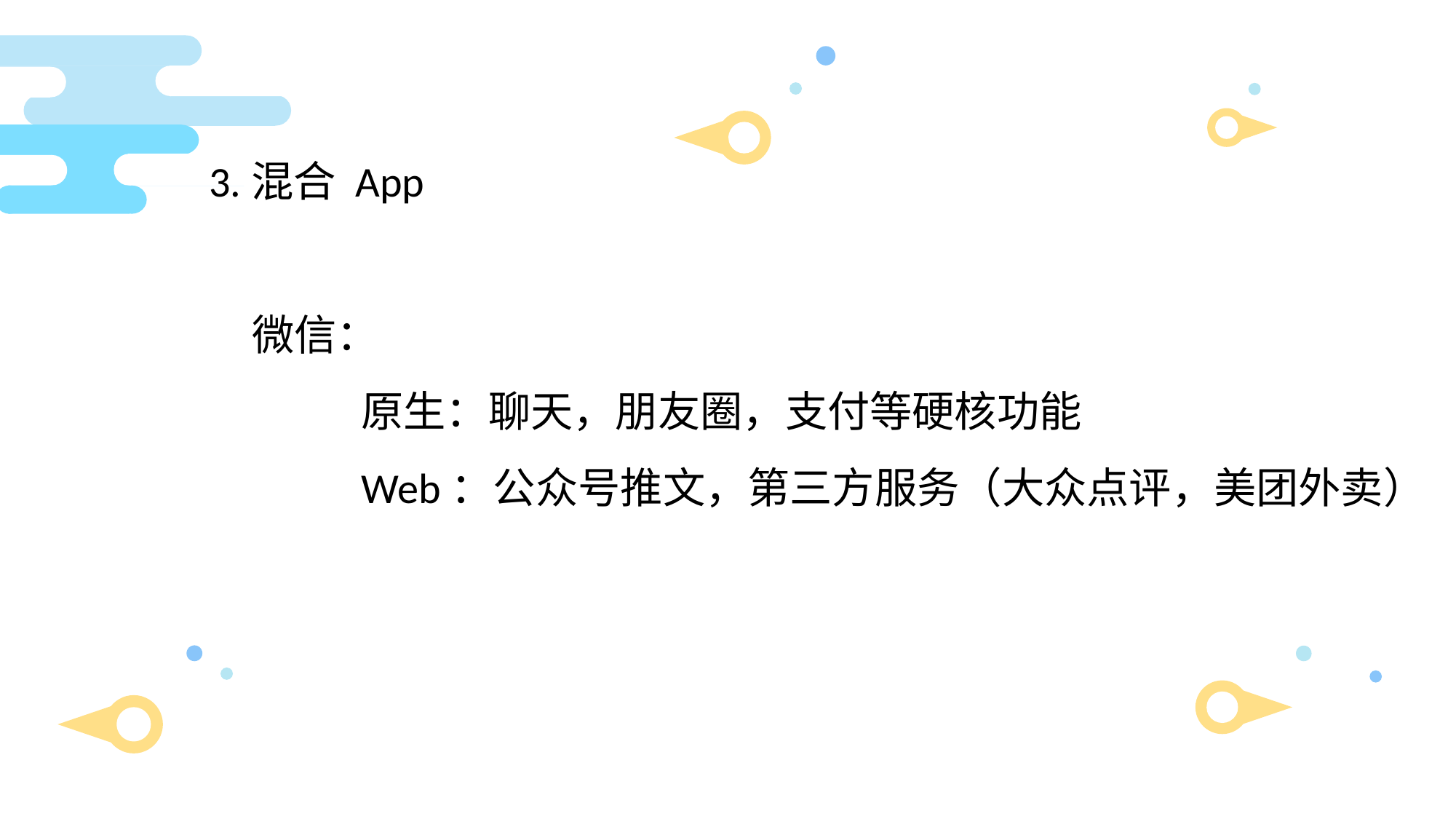

3.混合 App

微信：
	原生：聊天，朋友圈，支付等硬核功能
	Web：公众号推文，第三方服务（大众点评，美团外卖）